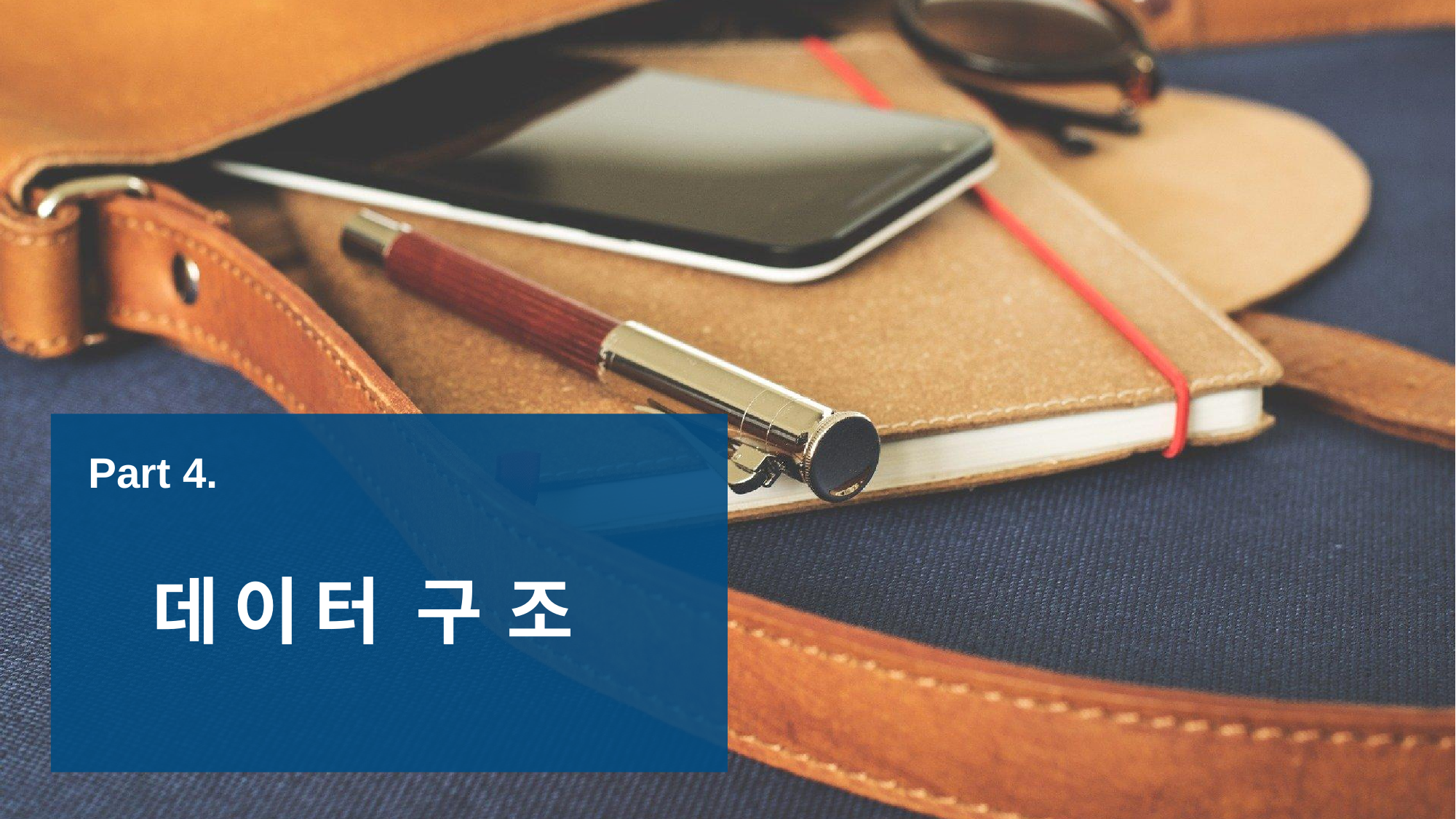

# Part 4.
데이터 구조
ⓒSaebyeol Yu. Saebyeol’s PowerPoint